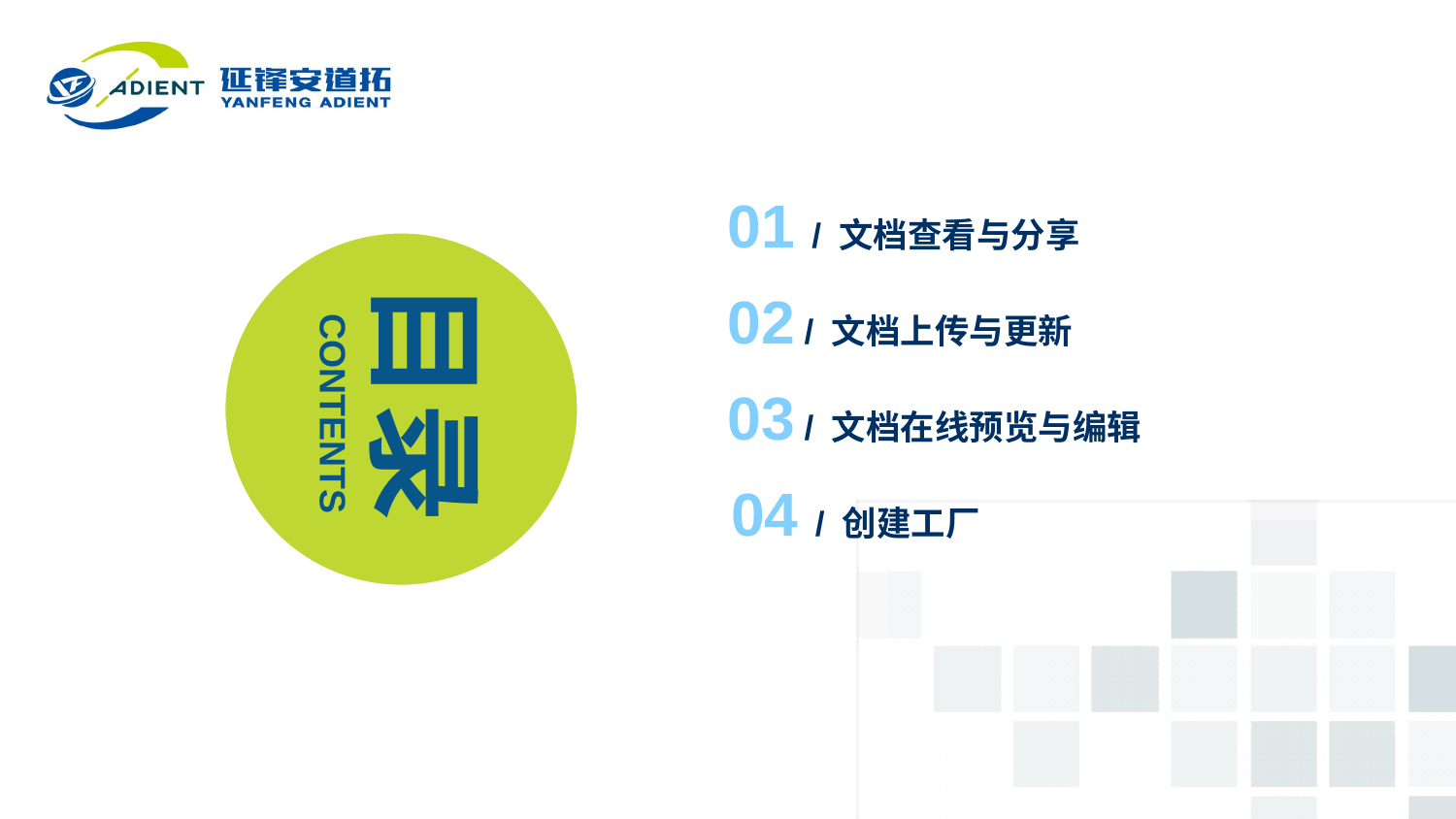

01 / 文档查看与分享
02 / 文档上传与更新
03 / 文档在线预览与编辑
04 / 创建工厂